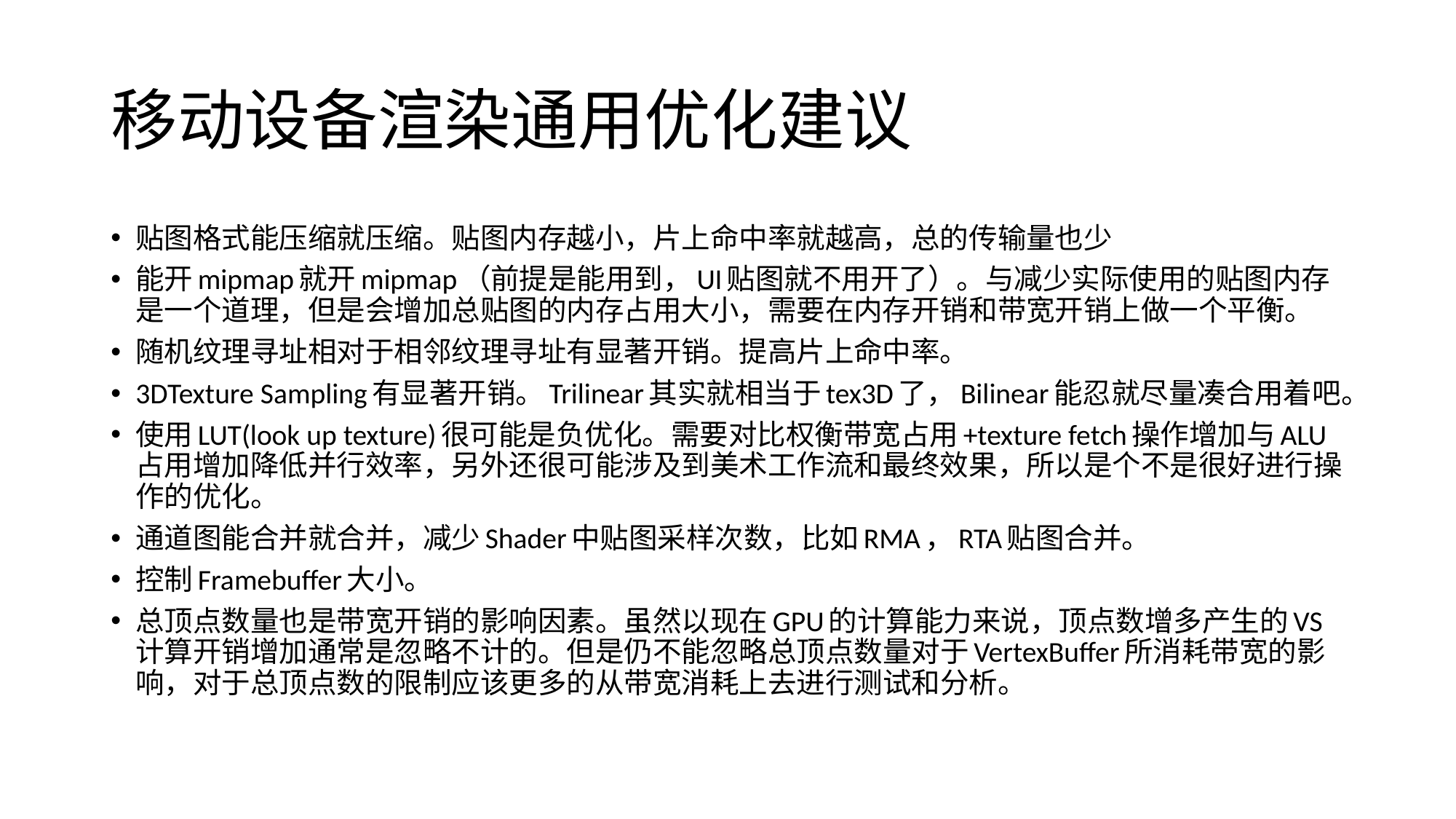

# 移动设备渲染通用优化建议
贴图格式能压缩就压缩。贴图内存越小，片上命中率就越高，总的传输量也少
能开mipmap就开mipmap（前提是能用到，UI贴图就不用开了）。与减少实际使用的贴图内存是一个道理，但是会增加总贴图的内存占用大小，需要在内存开销和带宽开销上做一个平衡。
随机纹理寻址相对于相邻纹理寻址有显著开销。提高片上命中率。
3DTexture Sampling有显著开销。Trilinear其实就相当于tex3D了，Bilinear能忍就尽量凑合用着吧。
使用LUT(look up texture)很可能是负优化。需要对比权衡带宽占用+texture fetch操作增加与ALU占用增加降低并行效率，另外还很可能涉及到美术工作流和最终效果，所以是个不是很好进行操作的优化。
通道图能合并就合并，减少Shader中贴图采样次数，比如RMA，RTA贴图合并。
控制Framebuffer大小。
总顶点数量也是带宽开销的影响因素。虽然以现在GPU的计算能力来说，顶点数增多产生的VS计算开销增加通常是忽略不计的。但是仍不能忽略总顶点数量对于VertexBuffer所消耗带宽的影响，对于总顶点数的限制应该更多的从带宽消耗上去进行测试和分析。